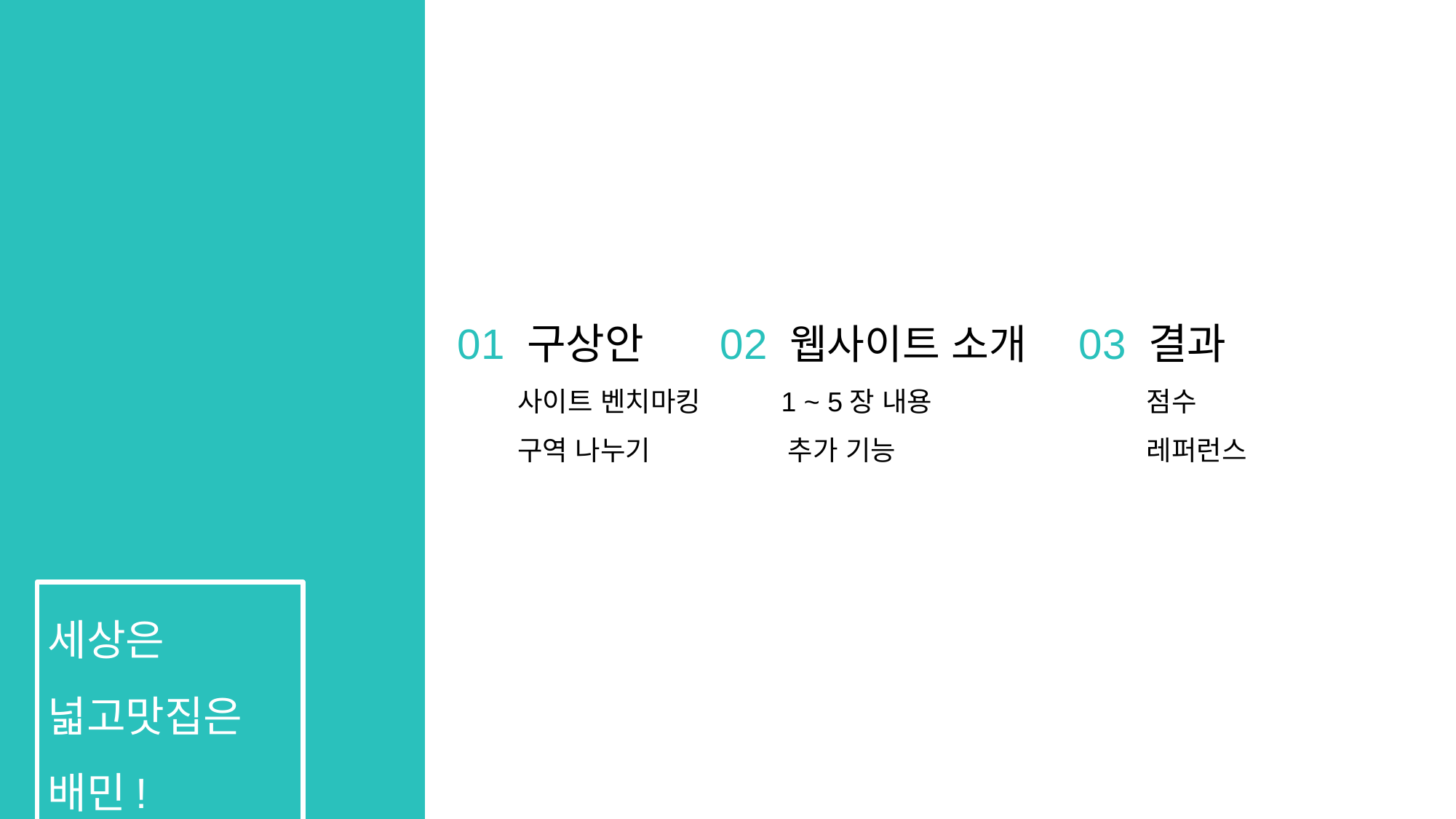

01 구상안
       사이트 벤치마킹
       구역 나누기

02 웹사이트 소개
        1 ~ 5장 내용
        추가 기능
03 결과
        점수
        레퍼런스

세상은 넓고맛집은 배민!